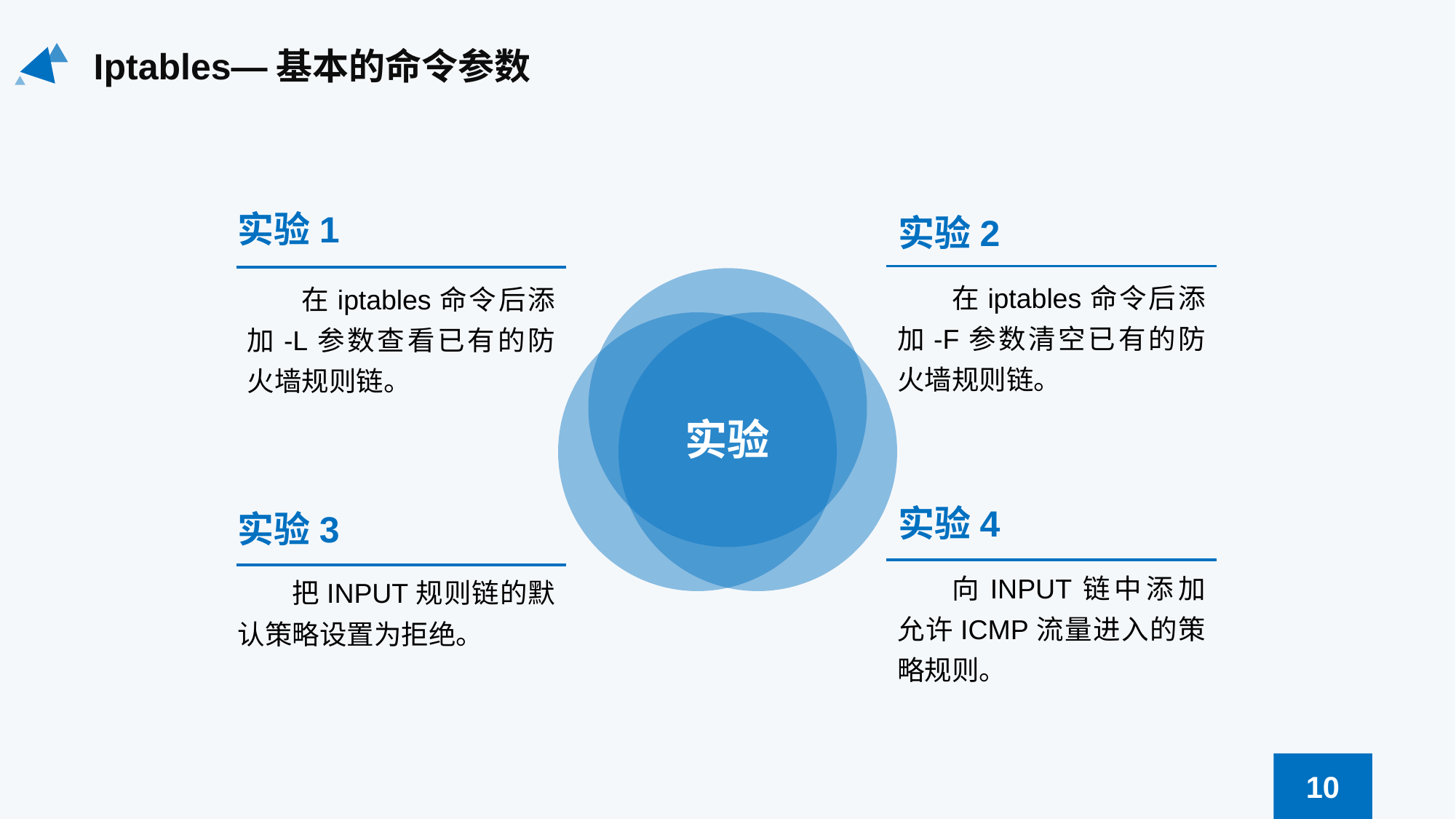

Iptables—基本的命令参数

实验1
实验2
在iptables命令后添加-F参数清空已有的防火墙规则链。

在iptables命令后添加-L参数查看已有的防火墙规则链。

实验
实验4
实验3
向INPUT链中添加允许ICMP流量进入的策略规则。
把INPUT规则链的默认策略设置为拒绝。

10